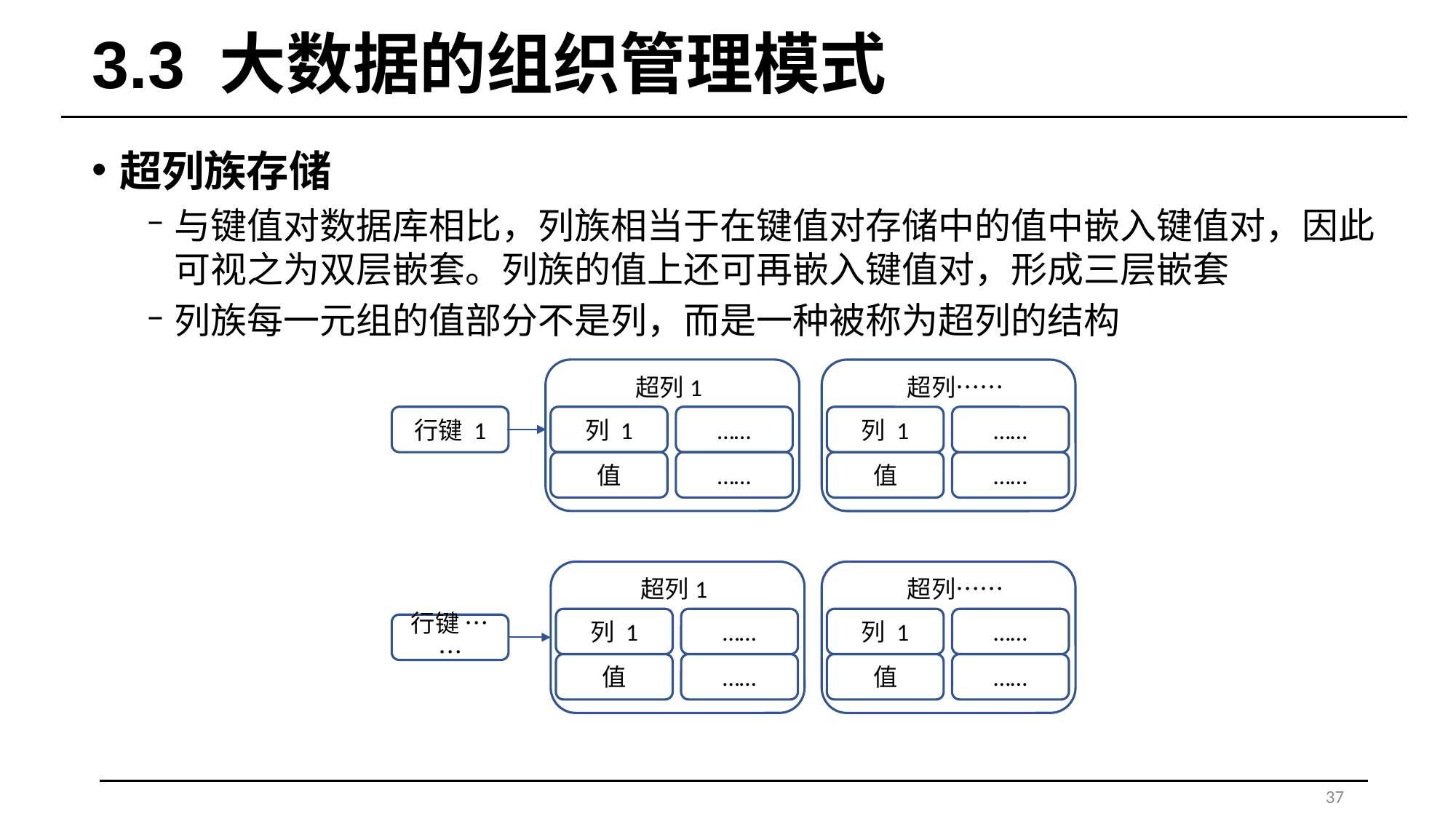

# 3.3 大数据的组织管理模式
超列族存储
与键值对数据库相比，列族相当于在键值对存储中的值中嵌入键值对，因此可视之为双层嵌套。列族的值上还可再嵌入键值对，形成三层嵌套
列族每一元组的值部分不是列，而是一种被称为超列的结构

超列1
列 1
……
值
……

超列……
列 1
……
值
……
行键 1

超列1
列 1
……
值
……

超列……
列 1
……
值
……
行键 ……
37